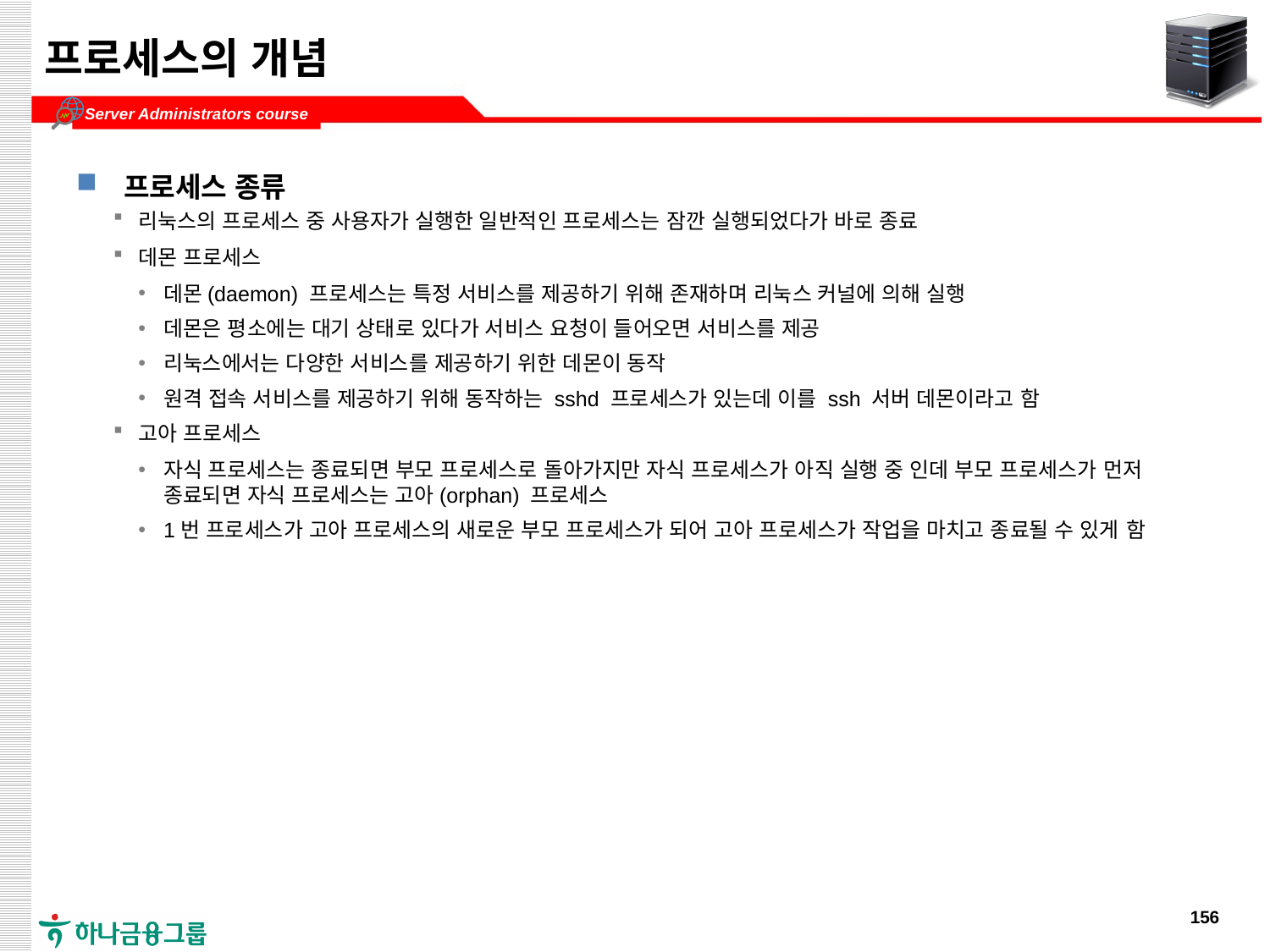

# 프로세스의 개념
프로세스 종류
리눅스의 프로세스 중 사용자가 실행한 일반적인 프로세스는 잠깐 실행되었다가 바로 종료
데몬 프로세스
데몬(daemon) 프로세스는 특정 서비스를 제공하기 위해 존재하며 리눅스 커널에 의해 실행
데몬은 평소에는 대기 상태로 있다가 서비스 요청이 들어오면 서비스를 제공
리눅스에서는 다양한 서비스를 제공하기 위한 데몬이 동작
원격 접속 서비스를 제공하기 위해 동작하는 sshd 프로세스가 있는데 이를 ssh 서버 데몬이라고 함
고아 프로세스
자식 프로세스는 종료되면 부모 프로세스로 돌아가지만 자식 프로세스가 아직 실행 중 인데 부모 프로세스가 먼저 종료되면 자식 프로세스는 고아(orphan) 프로세스
1번 프로세스가 고아 프로세스의 새로운 부모 프로세스가 되어 고아 프로세스가 작업을 마치고 종료될 수 있게 함